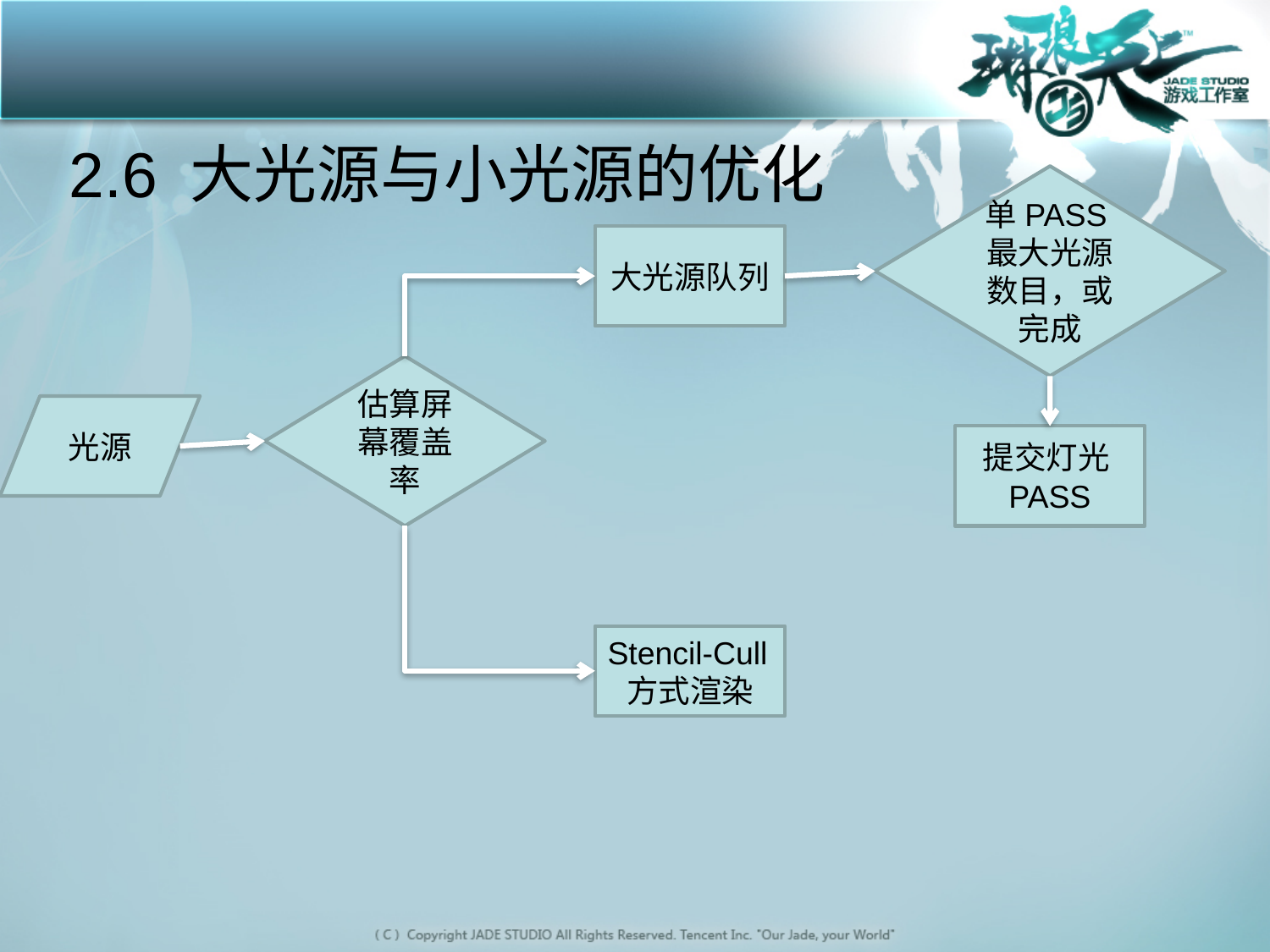

# 2.6 大光源与小光源的优化
单PASS最大光源数目，或完成
大光源队列
估算屏幕覆盖率
光源
提交灯光PASS
Stencil-Cull方式渲染